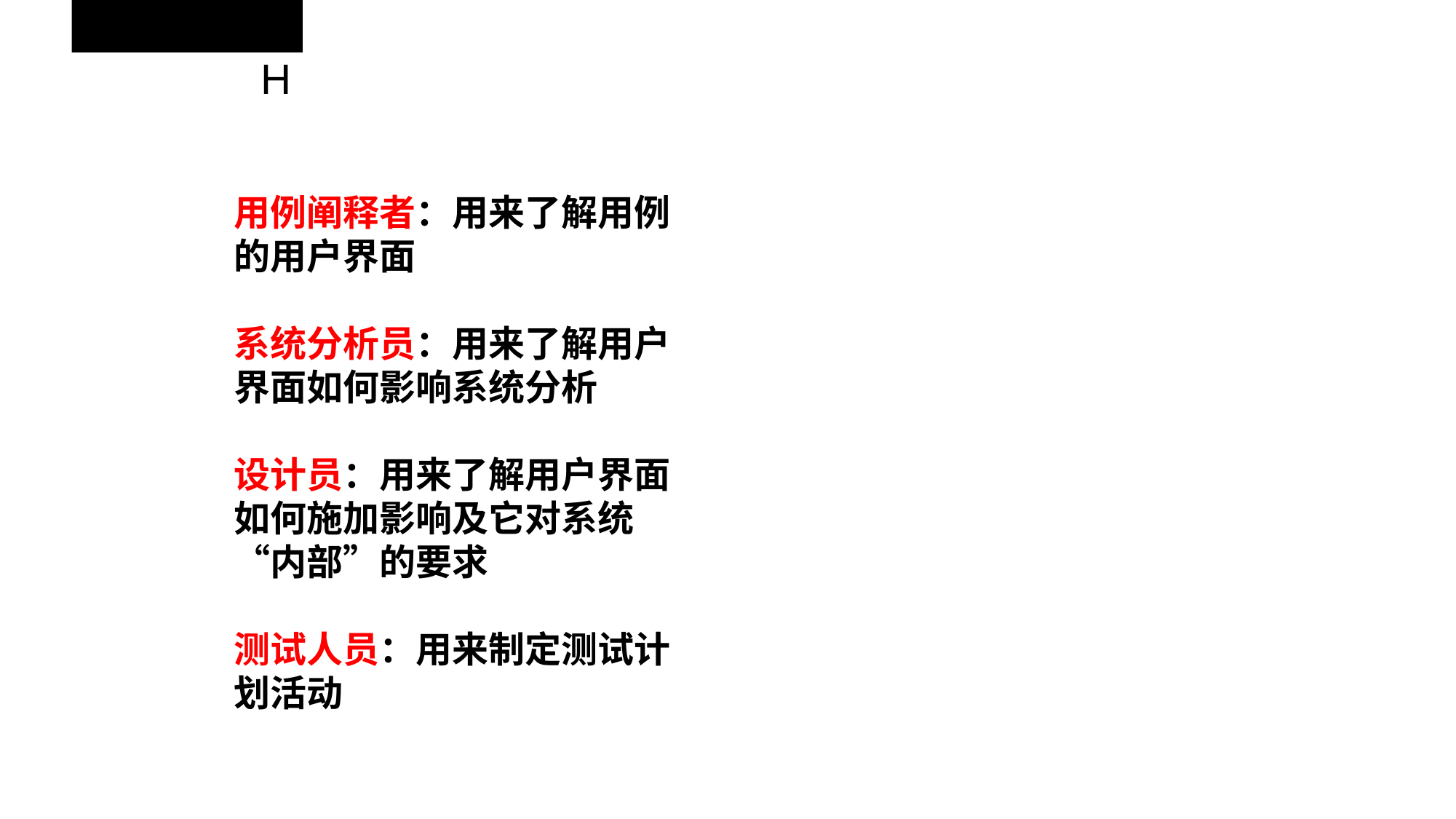

BANDWITH
用例阐释者：用来了解用例的用户界面

系统分析员：用来了解用户界面如何影响系统分析

设计员：用来了解用户界面如何施加影响及它对系统“内部”的要求

测试人员：用来制定测试计划活动